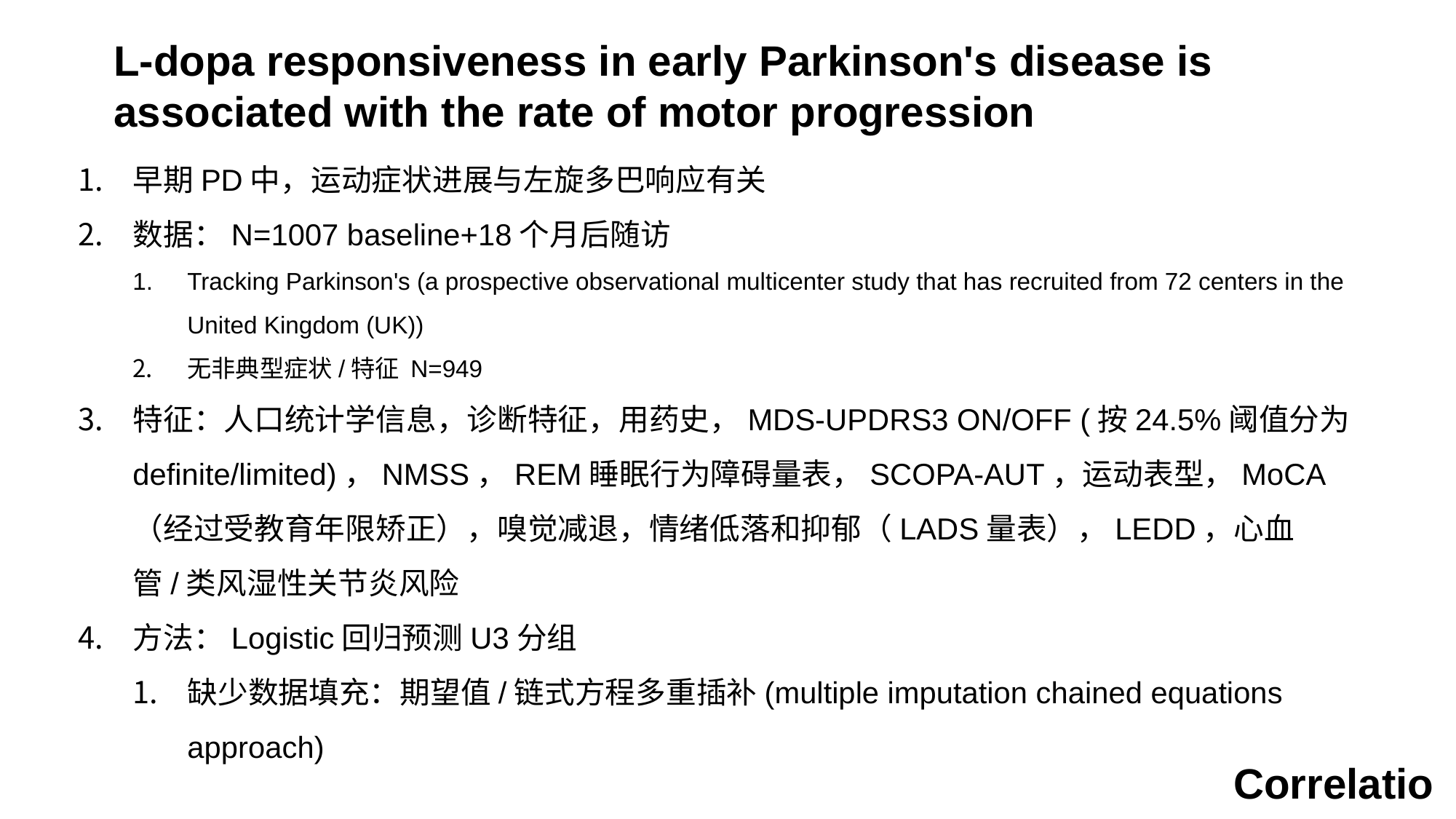

L-dopa responsiveness in early Parkinson's disease is associated with the rate of motor progression
早期PD中，运动症状进展与左旋多巴响应有关
数据：N=1007 baseline+18个月后随访
Tracking Parkinson's (a prospective observational multicenter study that has recruited from 72 centers in the United Kingdom (UK))
无非典型症状/特征 N=949
特征：人口统计学信息，诊断特征，用药史，MDS-UPDRS3 ON/OFF (按24.5%阈值分为definite/limited)，NMSS，REM睡眠行为障碍量表，SCOPA-AUT，运动表型，MoCA（经过受教育年限矫正），嗅觉减退，情绪低落和抑郁（LADS量表），LEDD，心血管/类风湿性关节炎风险
方法：Logistic回归预测U3分组
缺少数据填充：期望值/链式方程多重插补(multiple imputation chained equations approach)
Correlation